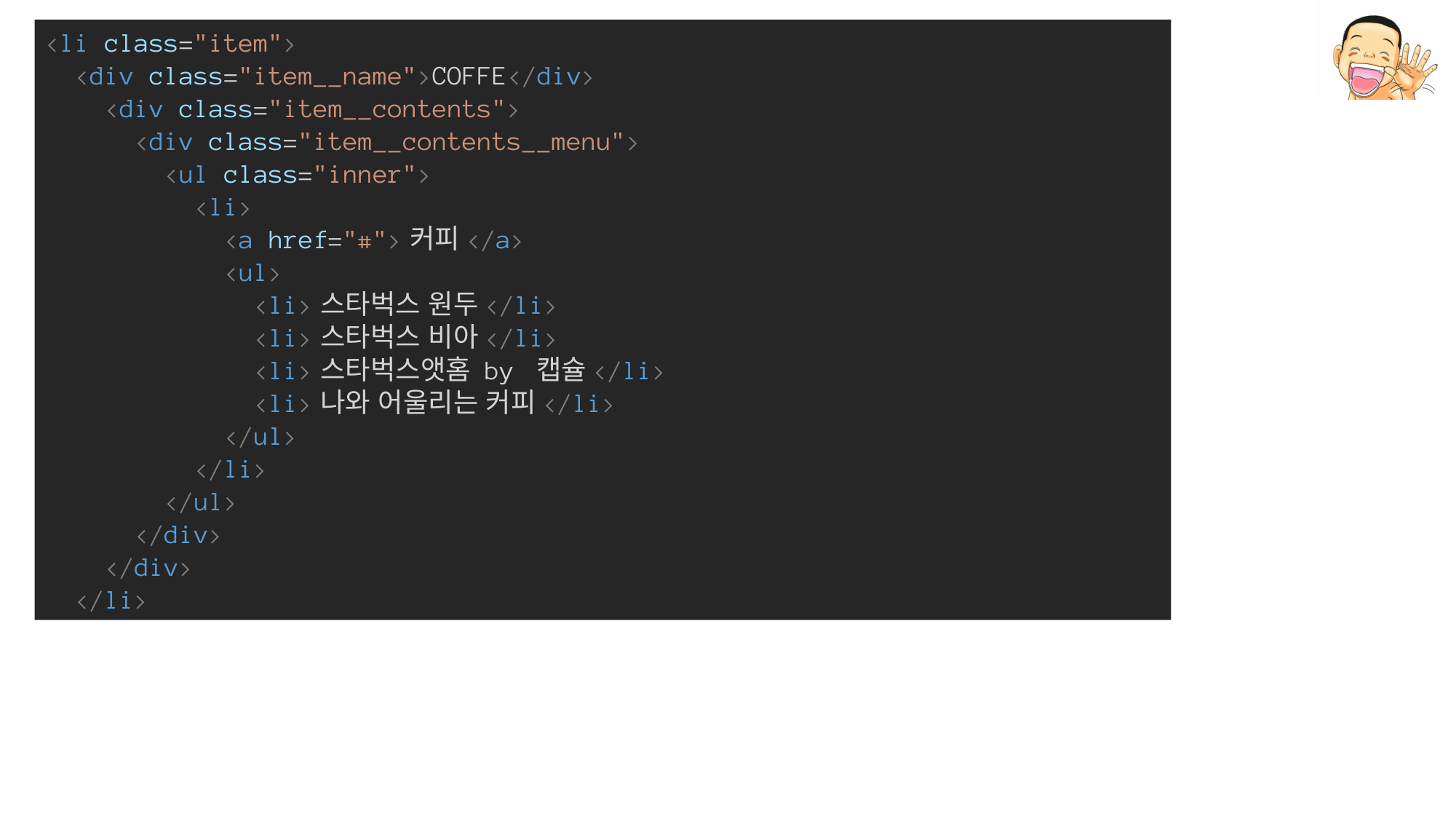

<li class="item">
  <div class="item__name">COFFE</div>
    <div class="item__contents">
      <div class="item__contents__menu">
        <ul class="inner">
          <li>
            <a href="#">커피</a>
            <ul>
              <li>스타벅스 원두</li>
              <li>스타벅스 비아</li>
              <li>스타벅스앳홈 by 캡슐</li>
              <li>나와 어울리는 커피</li>
            </ul>
          </li>
        </ul>
      </div>
    </div>
  </li>